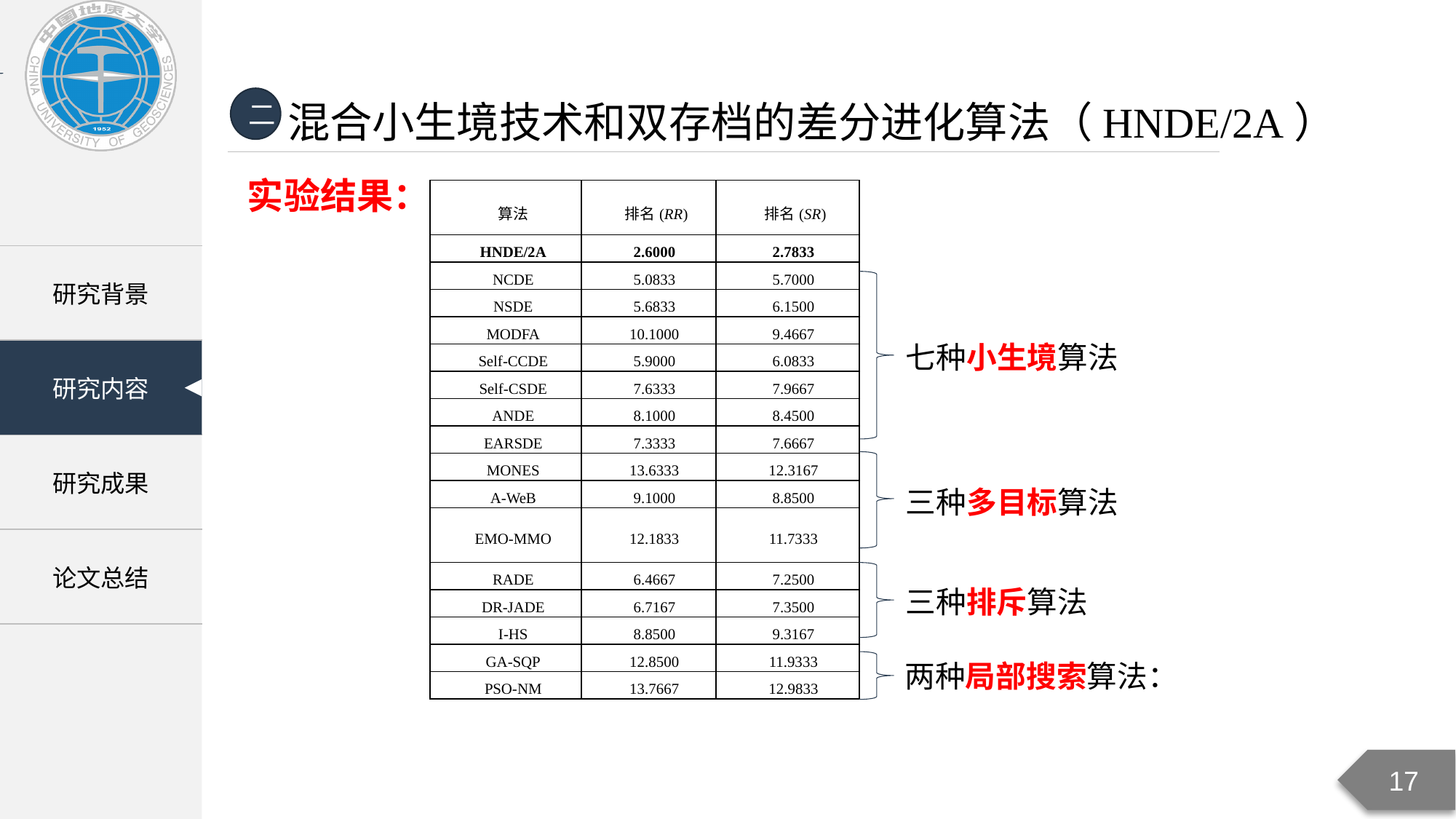

混合小生境技术和双存档的差分进化算法（HNDE/2A）
二
实验结果：
| 算法 | 排名(RR) | 排名(SR) |
| --- | --- | --- |
| HNDE/2A | 2.6000 | 2.7833 |
| NCDE | 5.0833 | 5.7000 |
| NSDE | 5.6833 | 6.1500 |
| MODFA | 10.1000 | 9.4667 |
| Self-CCDE | 5.9000 | 6.0833 |
| Self-CSDE | 7.6333 | 7.9667 |
| ANDE | 8.1000 | 8.4500 |
| EARSDE | 7.3333 | 7.6667 |
| MONES | 13.6333 | 12.3167 |
| A-WeB | 9.1000 | 8.8500 |
| EMO-MMO | 12.1833 | 11.7333 |
| RADE | 6.4667 | 7.2500 |
| DR-JADE | 6.7167 | 7.3500 |
| I-HS | 8.8500 | 9.3167 |
| GA-SQP | 12.8500 | 11.9333 |
| PSO-NM | 13.7667 | 12.9833 |

七种小生境算法

三种多目标算法

三种排斥算法

两种局部搜索算法：